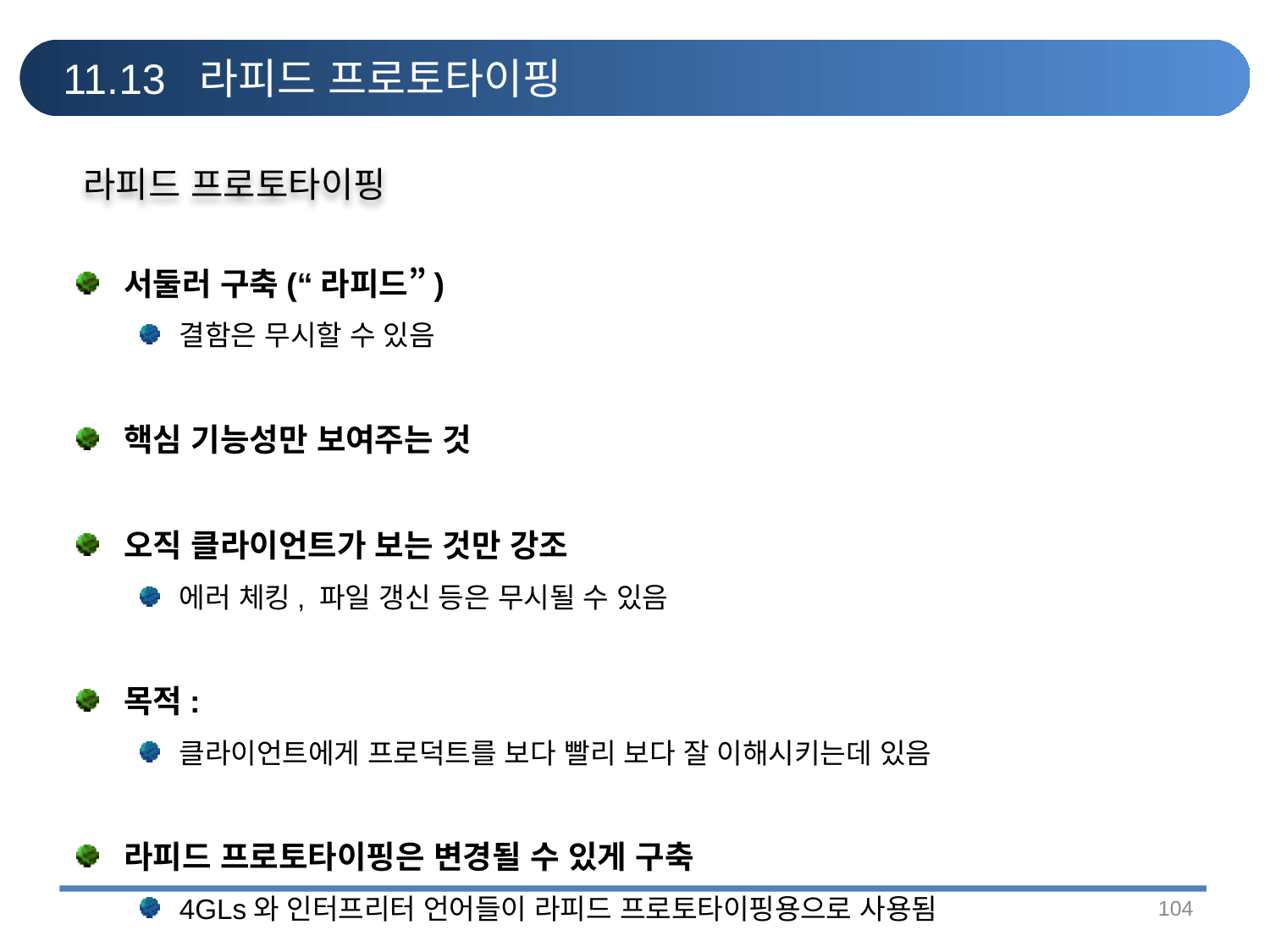

# 11.13  라피드 프로토타이핑
라피드 프로토타이핑
서둘러 구축(“라피드”)
결함은 무시할 수 있음

핵심 기능성만 보여주는 것

오직 클라이언트가 보는 것만 강조
에러 체킹, 파일 갱신 등은 무시될 수 있음

목적:
클라이언트에게 프로덕트를 보다 빨리 보다 잘 이해시키는데 있음

라피드 프로토타이핑은 변경될 수 있게 구축
4GLs와 인터프리터 언어들이 라피드 프로토타이핑용으로 사용됨

104